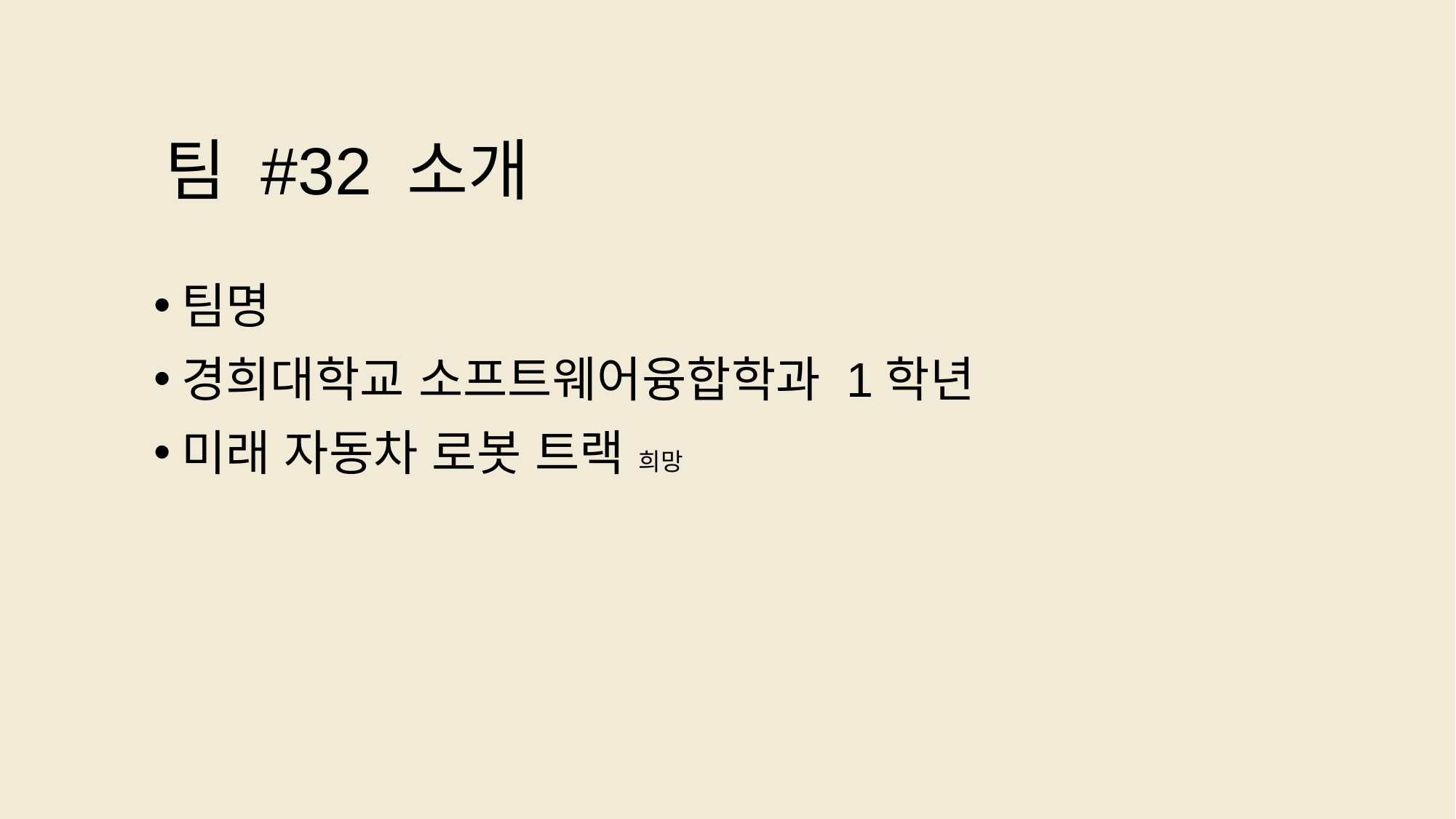

# 팀 #32 소개
팀명
경희대학교 소프트웨어융합학과 1학년
미래 자동차 로봇 트랙 희망